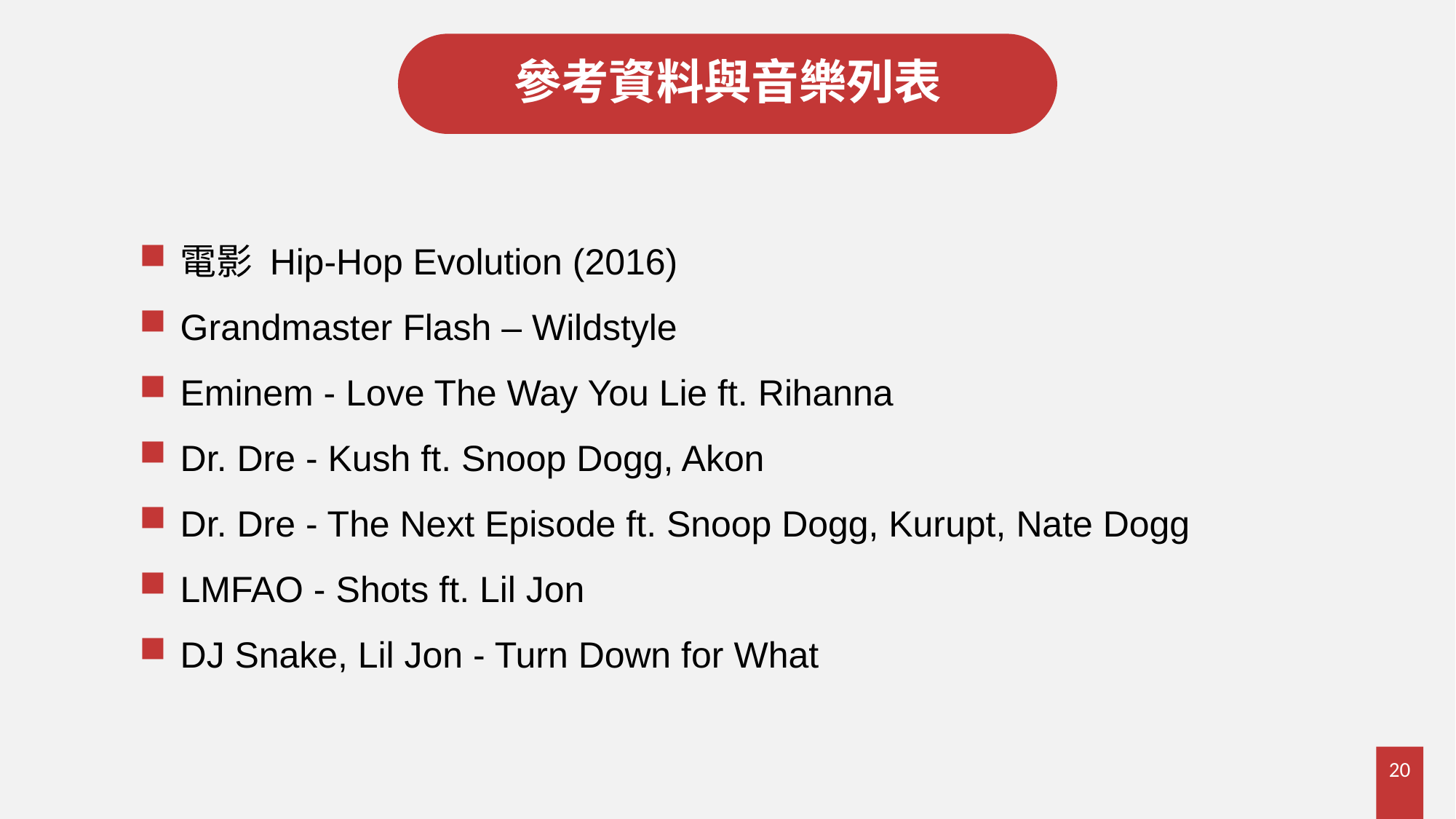

# 參考資料與音樂列表
電影 Hip-Hop Evolution (2016)
Grandmaster Flash – Wildstyle
Eminem - Love The Way You Lie ft. Rihanna
Dr. Dre - Kush ft. Snoop Dogg, Akon
Dr. Dre - The Next Episode ft. Snoop Dogg, Kurupt, Nate Dogg
LMFAO - Shots ft. Lil Jon
DJ Snake, Lil Jon - Turn Down for What
20